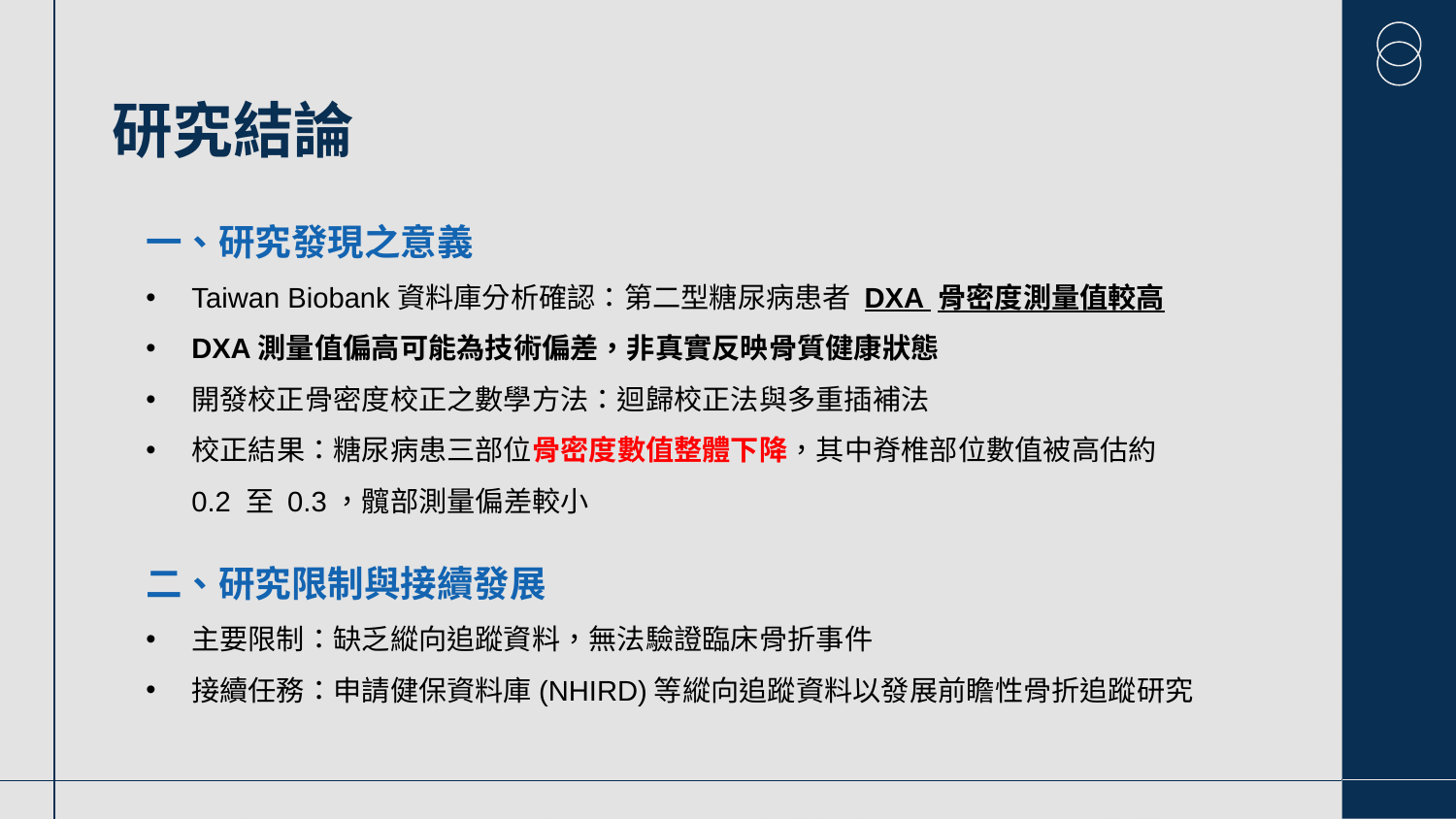

# 研究結論
一、研究發現之意義
Taiwan Biobank資料庫分析確認：第二型糖尿病患者 DXA 骨密度測量值較高
DXA測量值偏高可能為技術偏差，非真實反映骨質健康狀態
開發校正骨密度校正之數學方法：迴歸校正法與多重插補法
校正結果：糖尿病患三部位骨密度數值整體下降，其中脊椎部位數值被高估約 0.2 至 0.3，髖部測量偏差較小
二、研究限制與接續發展
主要限制：缺乏縱向追蹤資料，無法驗證臨床骨折事件
接續任務：申請健保資料庫(NHIRD)等縱向追蹤資料以發展前瞻性骨折追蹤研究